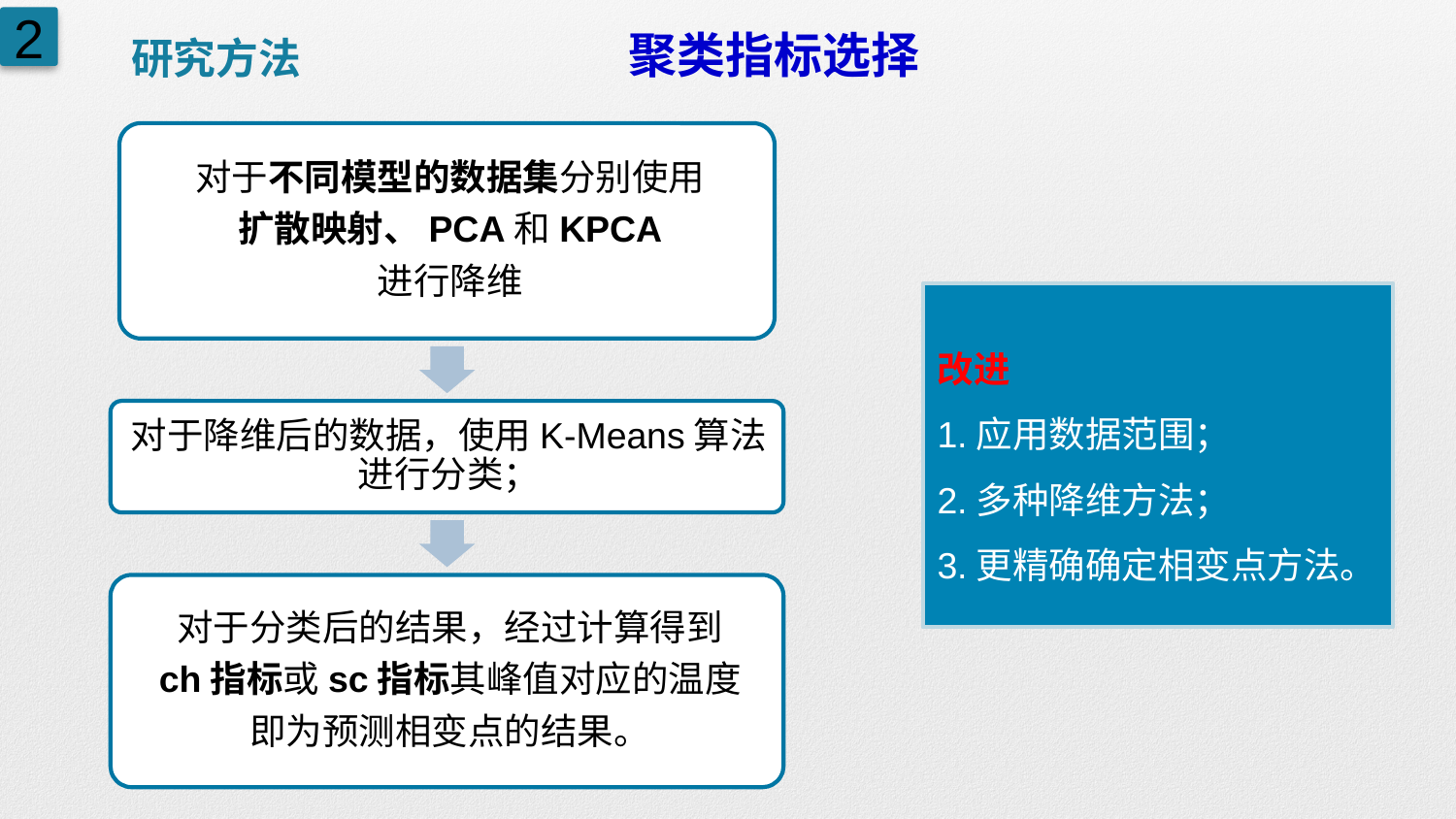

研究方法
2
聚类指标选择
对于不同模型的数据集分别使用
扩散映射、PCA和KPCA
进行降维

对于降维后的数据，使用K-Means算法进行分类；

对于分类后的结果，经过计算得到
ch指标或sc指标其峰值对应的温度
即为预测相变点的结果。
改进
1.应用数据范围；
2.多种降维方法；
3.更精确确定相变点方法。